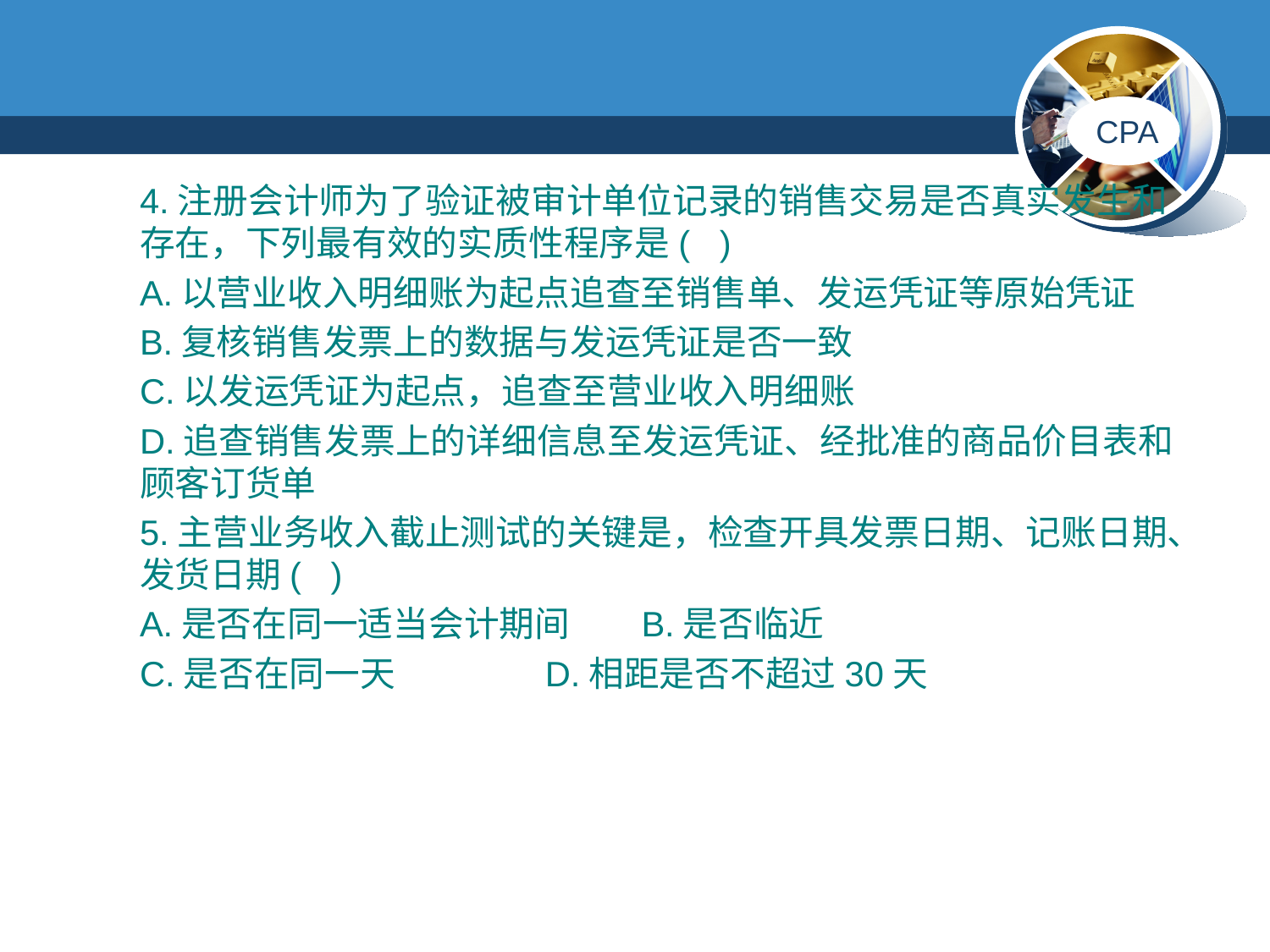

#
4.注册会计师为了验证被审计单位记录的销售交易是否真实发生和存在，下列最有效的实质性程序是(   )
A.以营业收入明细账为起点追查至销售单、发运凭证等原始凭证
B.复核销售发票上的数据与发运凭证是否一致
C.以发运凭证为起点，追查至营业收入明细账
D.追查销售发票上的详细信息至发运凭证、经批准的商品价目表和顾客订货单
5.主营业务收入截止测试的关键是，检查开具发票日期、记账日期、发货日期(   )
A.是否在同一适当会计期间        B.是否临近
C.是否在同一天                  D.相距是否不超过30天